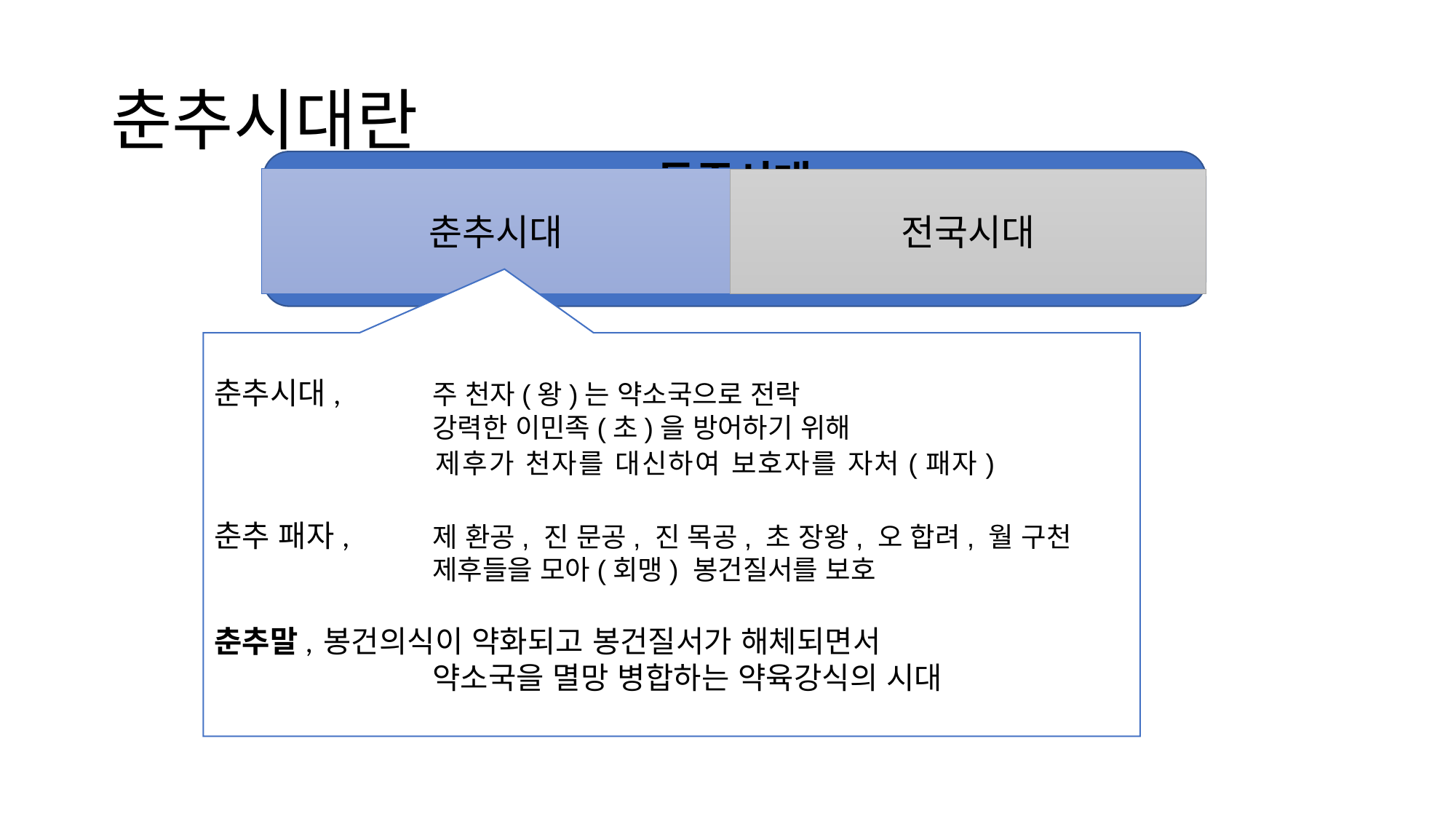

# 춘추시대란
동주시대

춘추시대
전국시대

춘추시대, 	주 천자(왕)는 약소국으로 전락
		강력한 이민족(초)을 방어하기 위해
		제후가 천자를 대신하여 보호자를 자처(패자)
춘추 패자,	제 환공, 진 문공, 진 목공, 초 장왕, 오 합려, 월 구천
		제후들을 모아(회맹) 봉건질서를 보호

춘추말, 	봉건의식이 약화되고 봉건질서가 해체되면서
		약소국을 멸망 병합하는 약육강식의 시대